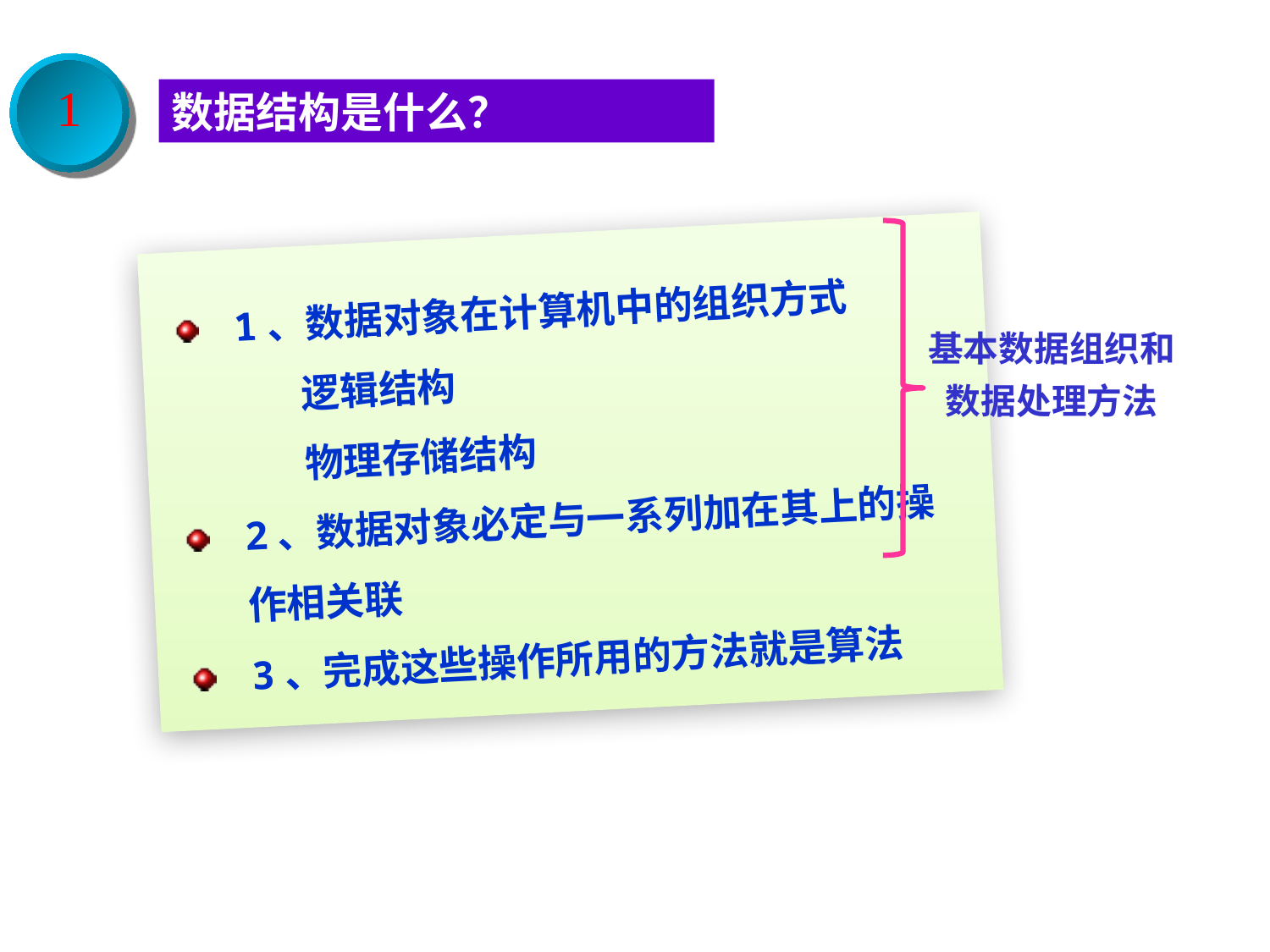

1
数据结构是什么？

1、数据对象在计算机中的组织方式
	逻辑结构
	物理存储结构
2、数据对象必定与一系列加在其上的操作相关联
3、完成这些操作所用的方法就是算法
基本数据组织和数据处理方法